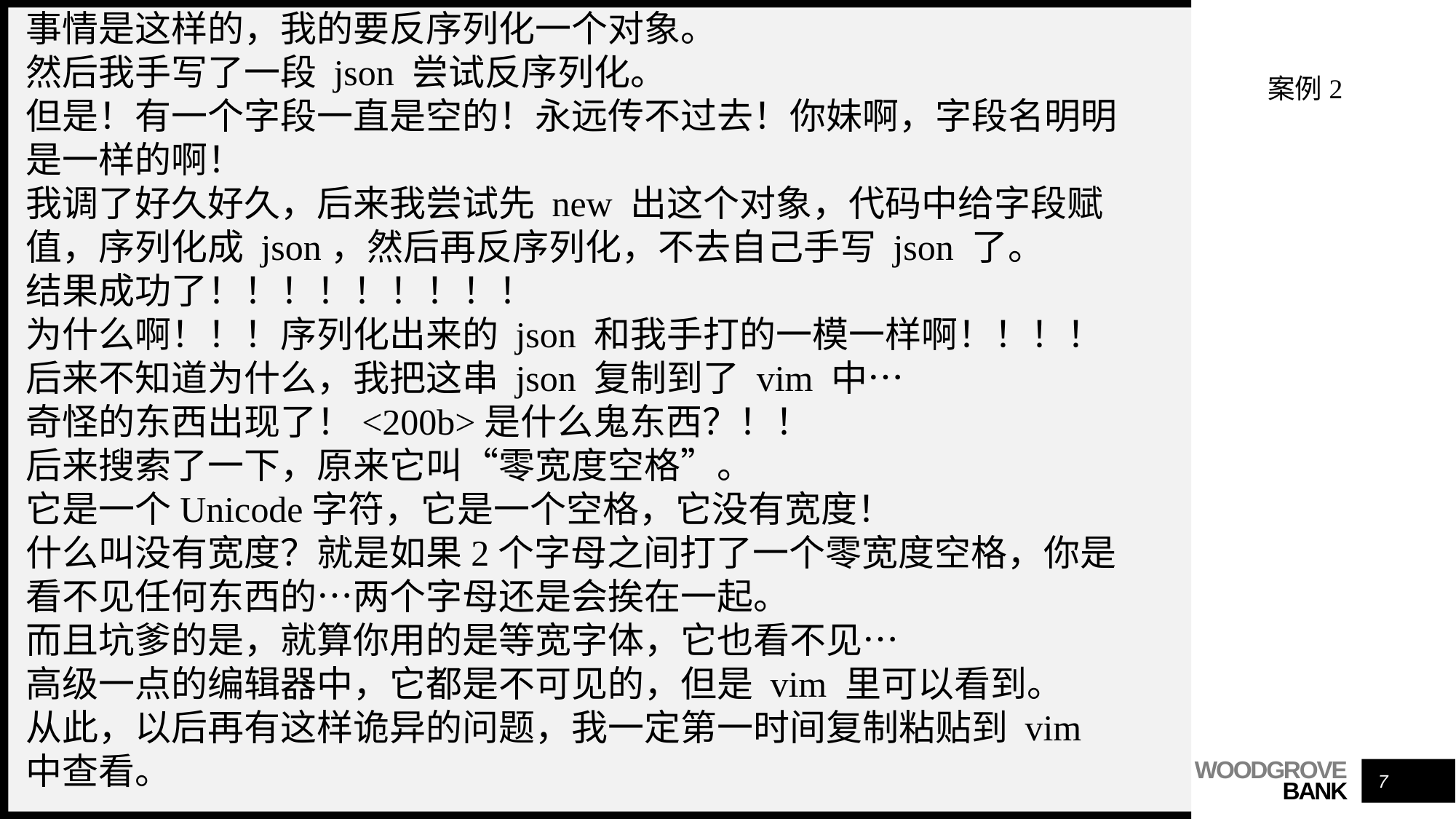

事情是这样的，我的要反序列化一个对象。
然后我手写了一段 json 尝试反序列化。
但是！有一个字段一直是空的！永远传不过去！你妹啊，字段名明明是一样的啊！
我调了好久好久，后来我尝试先 new 出这个对象，代码中给字段赋值，序列化成 json，然后再反序列化，不去自己手写 json 了。
结果成功了！！！！！！！！！
为什么啊！！！序列化出来的 json 和我手打的一模一样啊！！！！
后来不知道为什么，我把这串 json 复制到了 vim 中…
奇怪的东西出现了！<200b>是什么鬼东西？！！
后来搜索了一下，原来它叫“零宽度空格”。
它是一个Unicode字符，它是一个空格，它没有宽度！
什么叫没有宽度？就是如果2个字母之间打了一个零宽度空格，你是看不见任何东西的…两个字母还是会挨在一起。
而且坑爹的是，就算你用的是等宽字体，它也看不见…
高级一点的编辑器中，它都是不可见的，但是 vim 里可以看到。
从此，以后再有这样诡异的问题，我一定第一时间复制粘贴到 vim 中查看。
案例2
7